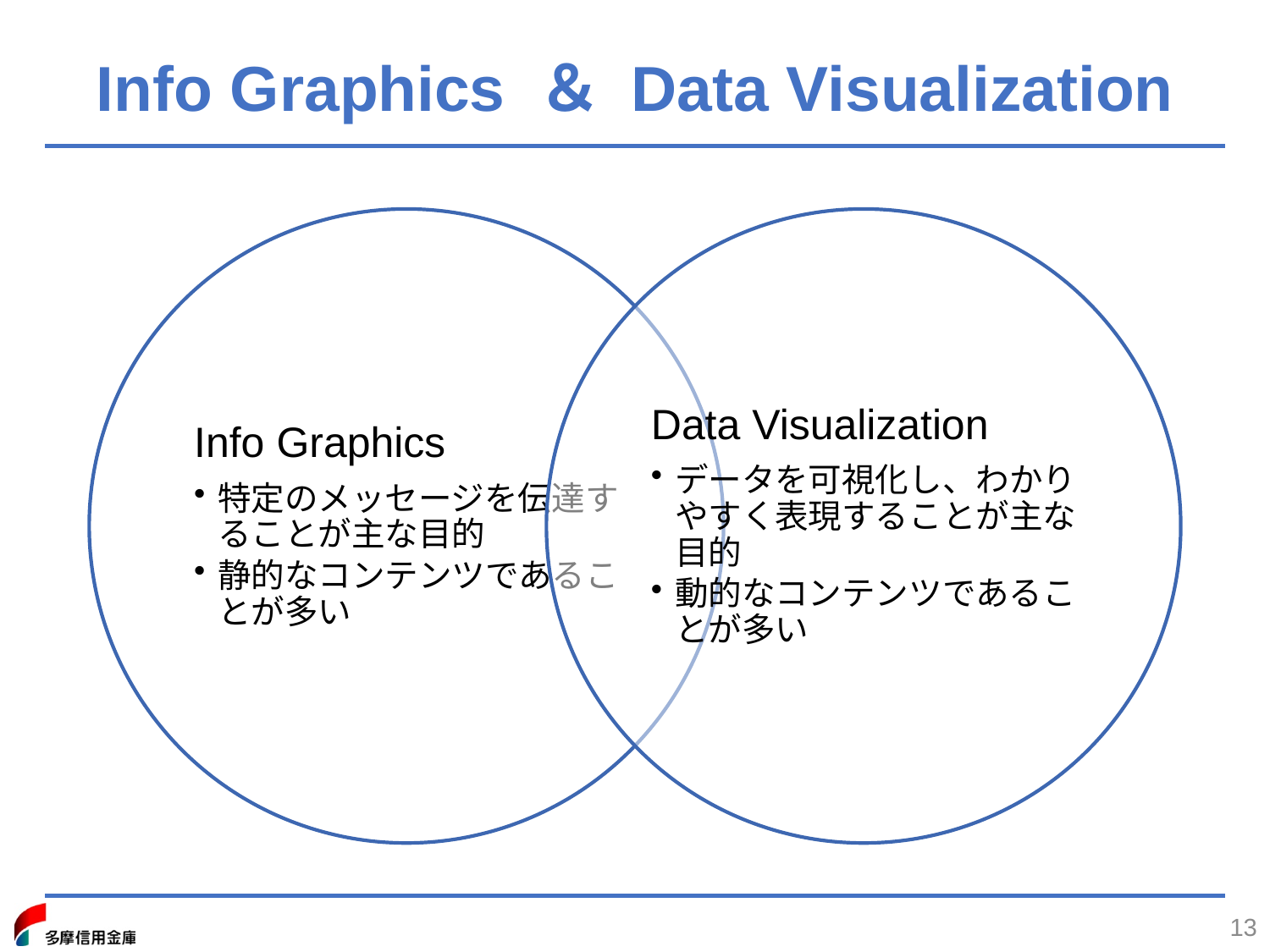

# Info Graphics ＆ Data Visualization
Info Graphics
特定のメッセージを伝達することが主な目的
静的なコンテンツであることが多い
Data Visualization
データを可視化し、わかりやすく表現することが主な目的
動的なコンテンツであることが多い
13